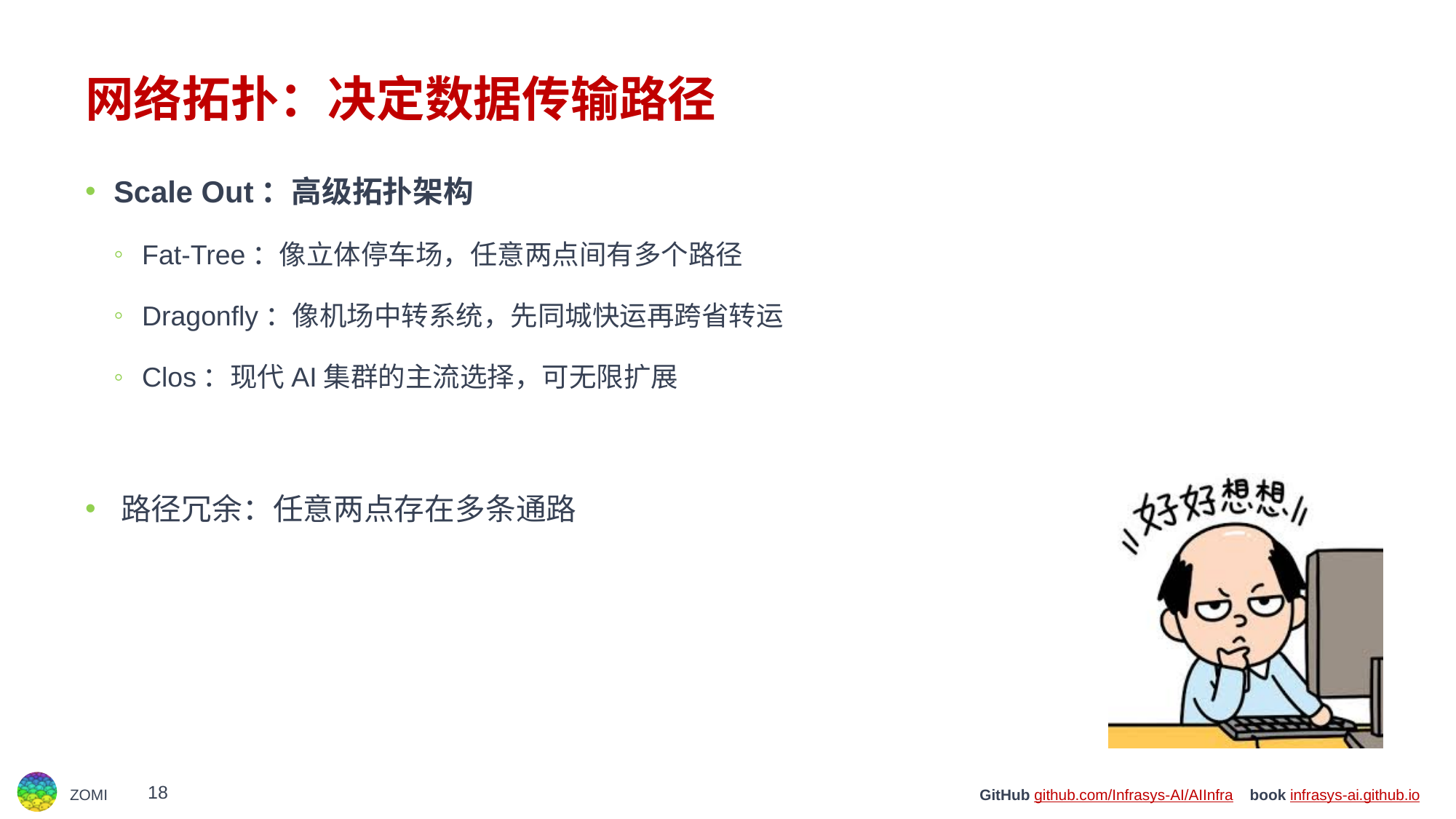

# 网络拓扑：决定数据传输路径​
Scale Out：高级拓扑架构
Fat-Tree：像立体停车场，任意两点间有多个路径
Dragonfly：像机场中转系统，先同城快运再跨省转运
Clos：现代AI集群的主流选择，可无限扩展

​​路径冗余​​：任意两点存在多条通路